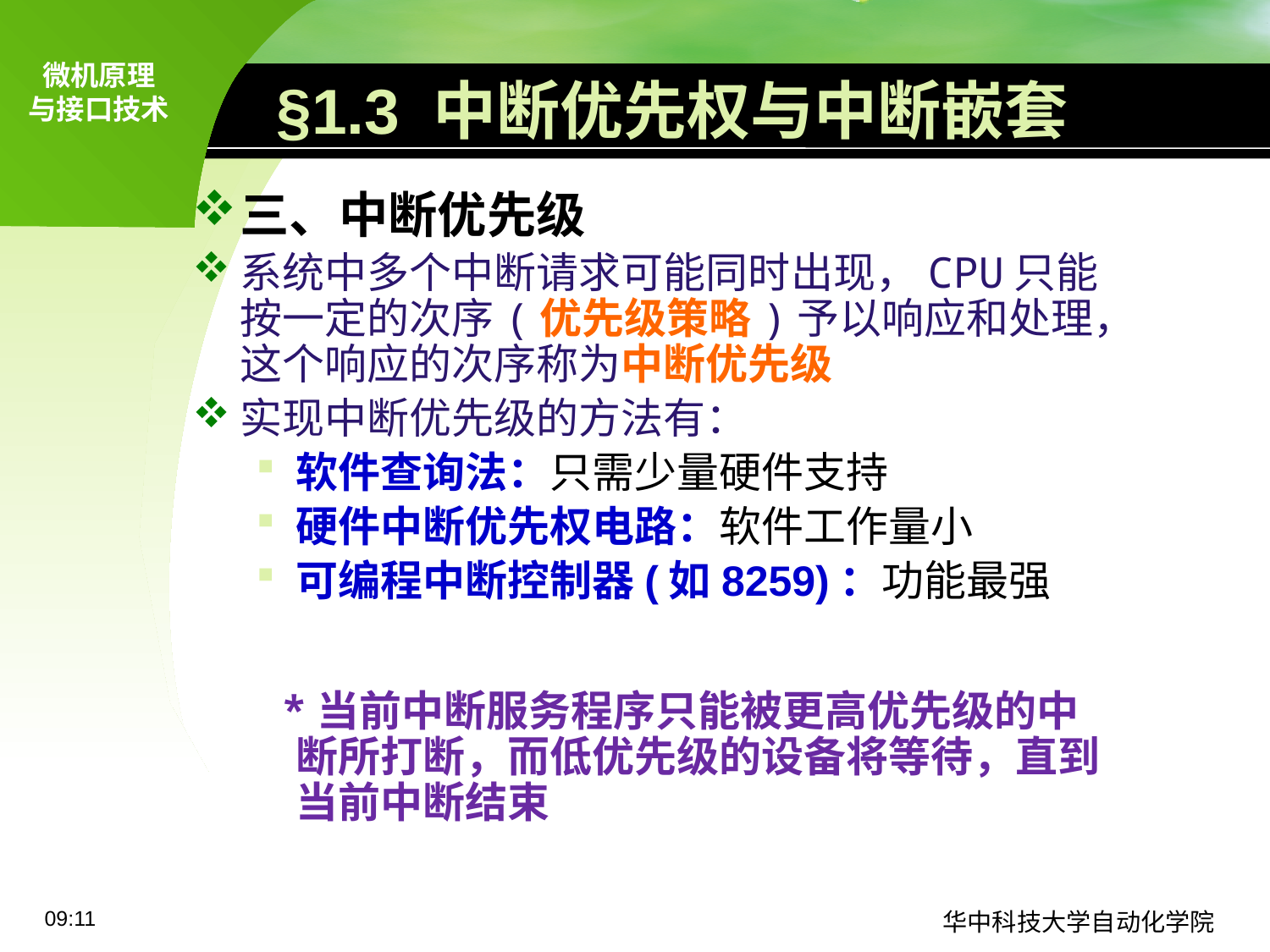

# §1.3 中断优先权与中断嵌套
三、中断优先级
系统中多个中断请求可能同时出现，CPU只能按一定的次序(优先级策略)予以响应和处理，这个响应的次序称为中断优先级
实现中断优先级的方法有：
软件查询法：只需少量硬件支持
硬件中断优先权电路：软件工作量小
可编程中断控制器(如8259)：功能最强

 *当前中断服务程序只能被更高优先级的中断所打断，而低优先级的设备将等待，直到当前中断结束
09:11
华中科技大学自动化学院